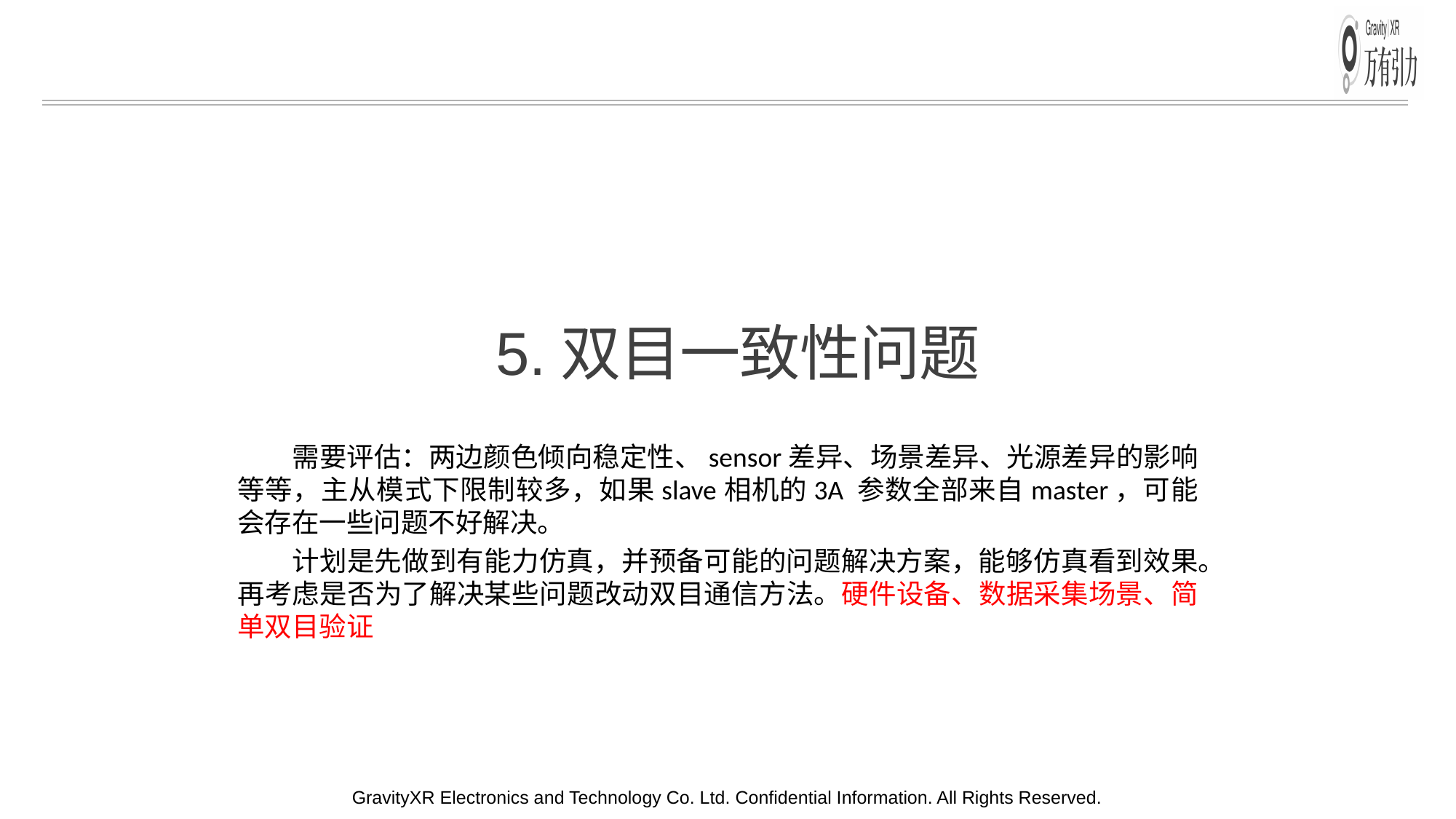

5.双目一致性问题
需要评估：两边颜色倾向稳定性、sensor差异、场景差异、光源差异的影响等等，主从模式下限制较多，如果slave相机的3A 参数全部来自master，可能会存在一些问题不好解决。
计划是先做到有能力仿真，并预备可能的问题解决方案，能够仿真看到效果。再考虑是否为了解决某些问题改动双目通信方法。硬件设备、数据采集场景、简单双目验证